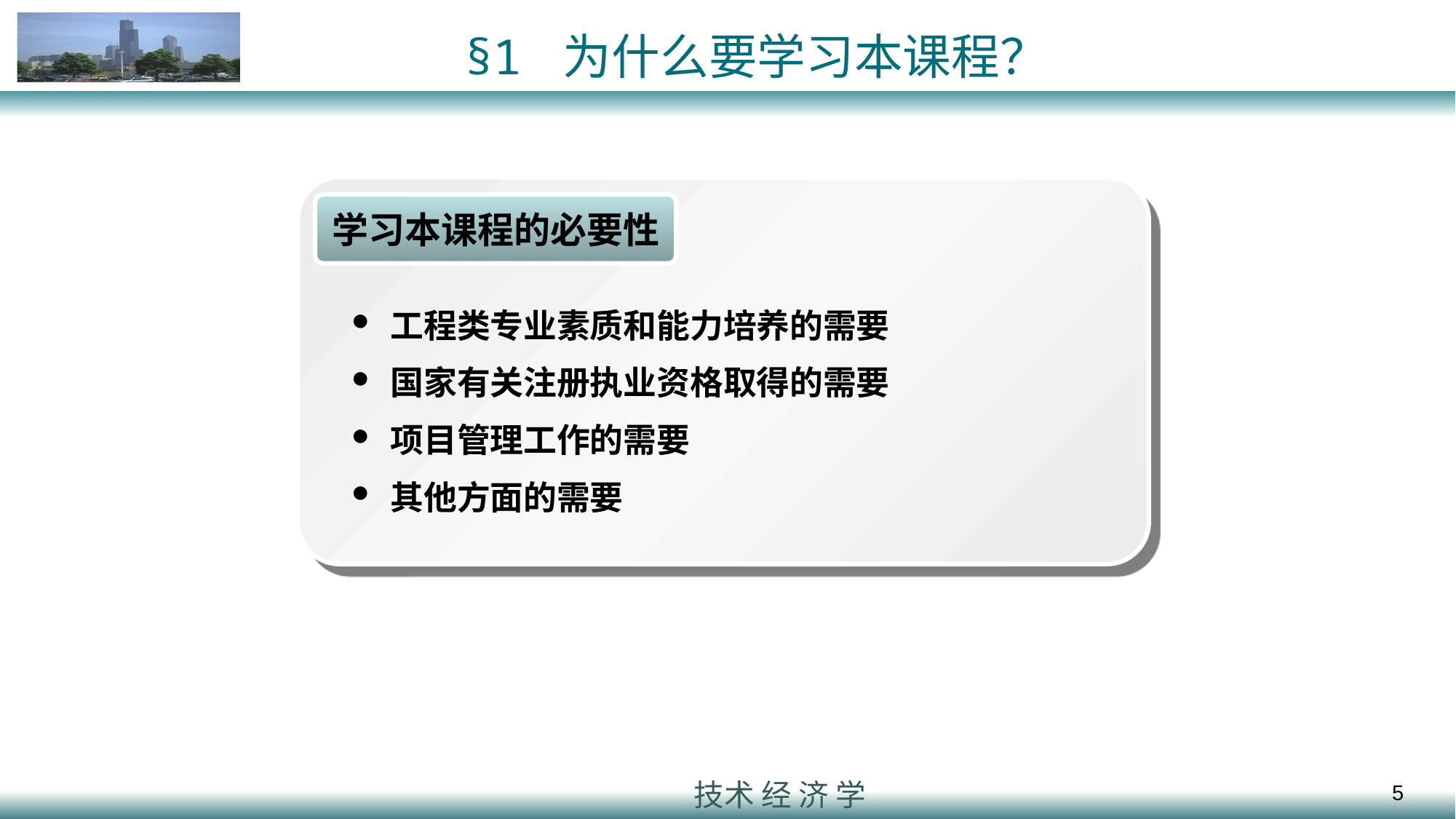

# §1 为什么要学习本课程？

学习本课程的必要性
 工程类专业素质和能力培养的需要
 国家有关注册执业资格取得的需要
 项目管理工作的需要
 其他方面的需要